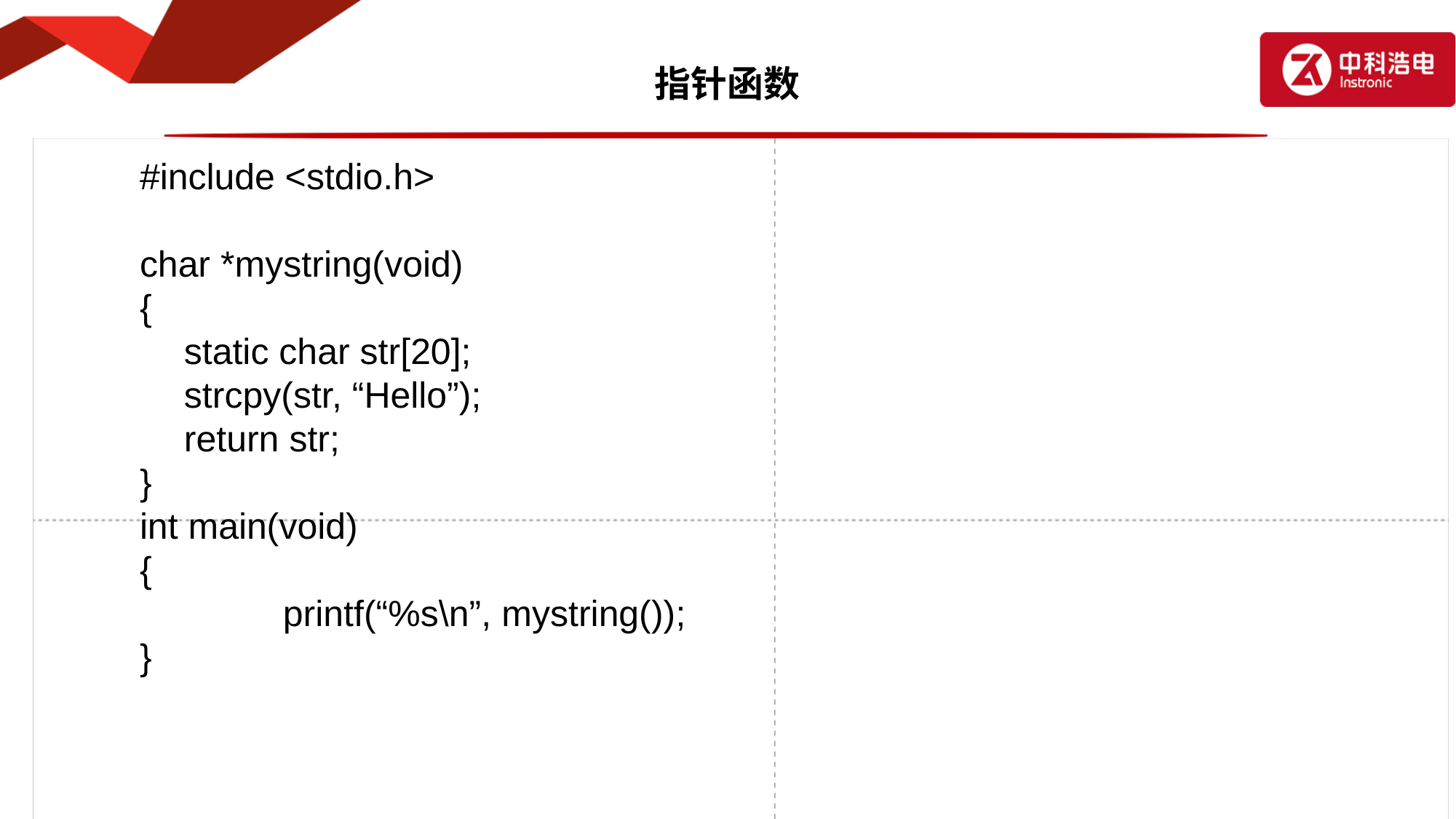

# 指针函数
#include <stdio.h>

char *mystring(void)
{
	 static char str[20];
	 strcpy(str, “Hello”);
	 return str;
}
int main(void)
{
		printf(“%s\n”, mystring());
}